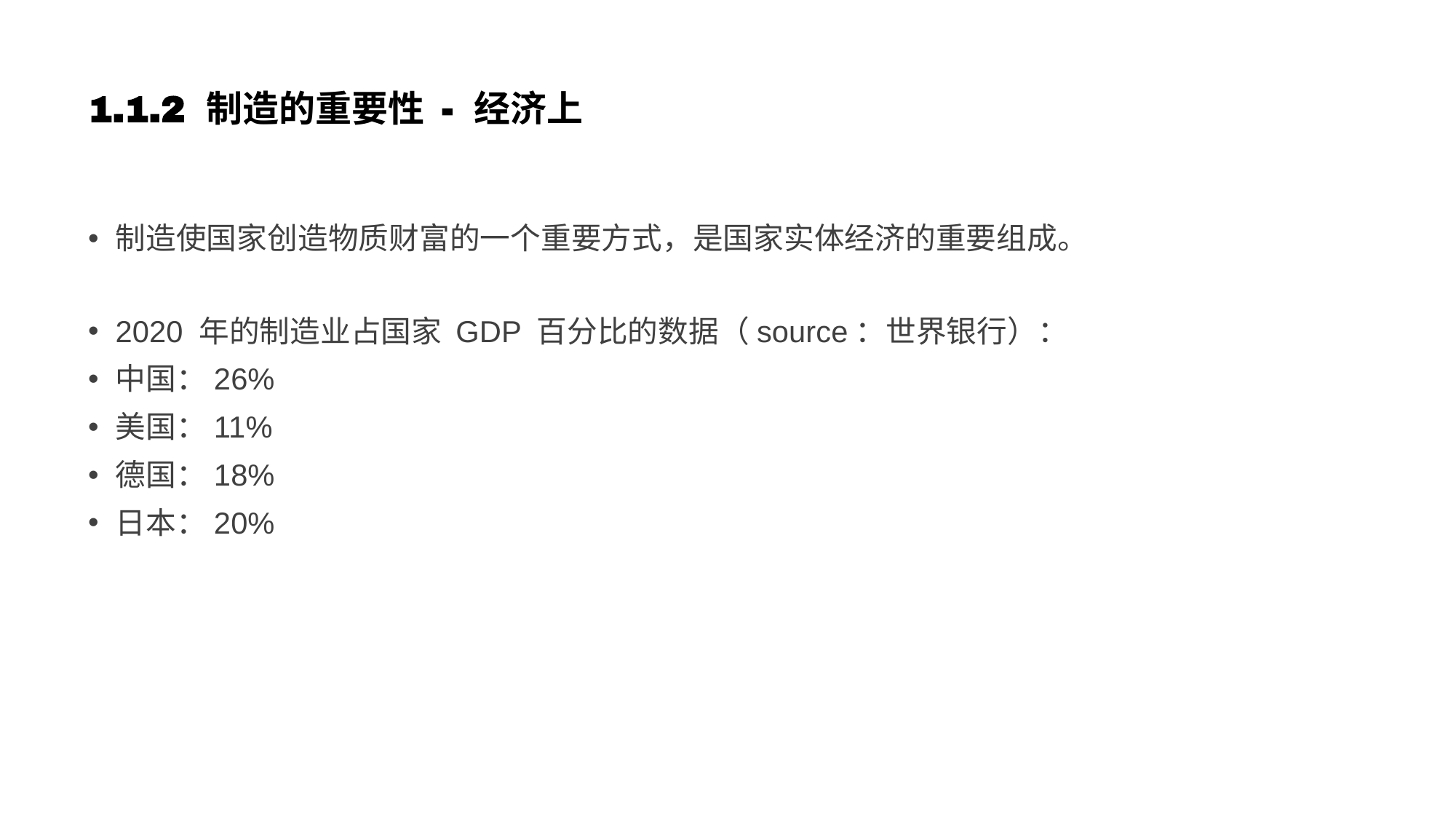

# 1.1.2 制造的重要性 - 经济上
制造使国家创造物质财富的一个重要方式，是国家实体经济的重要组成。

2020 年的制造业占国家 GDP 百分比的数据（source：世界银行）：
中国：26%
美国：11%
德国：18%
日本：20%